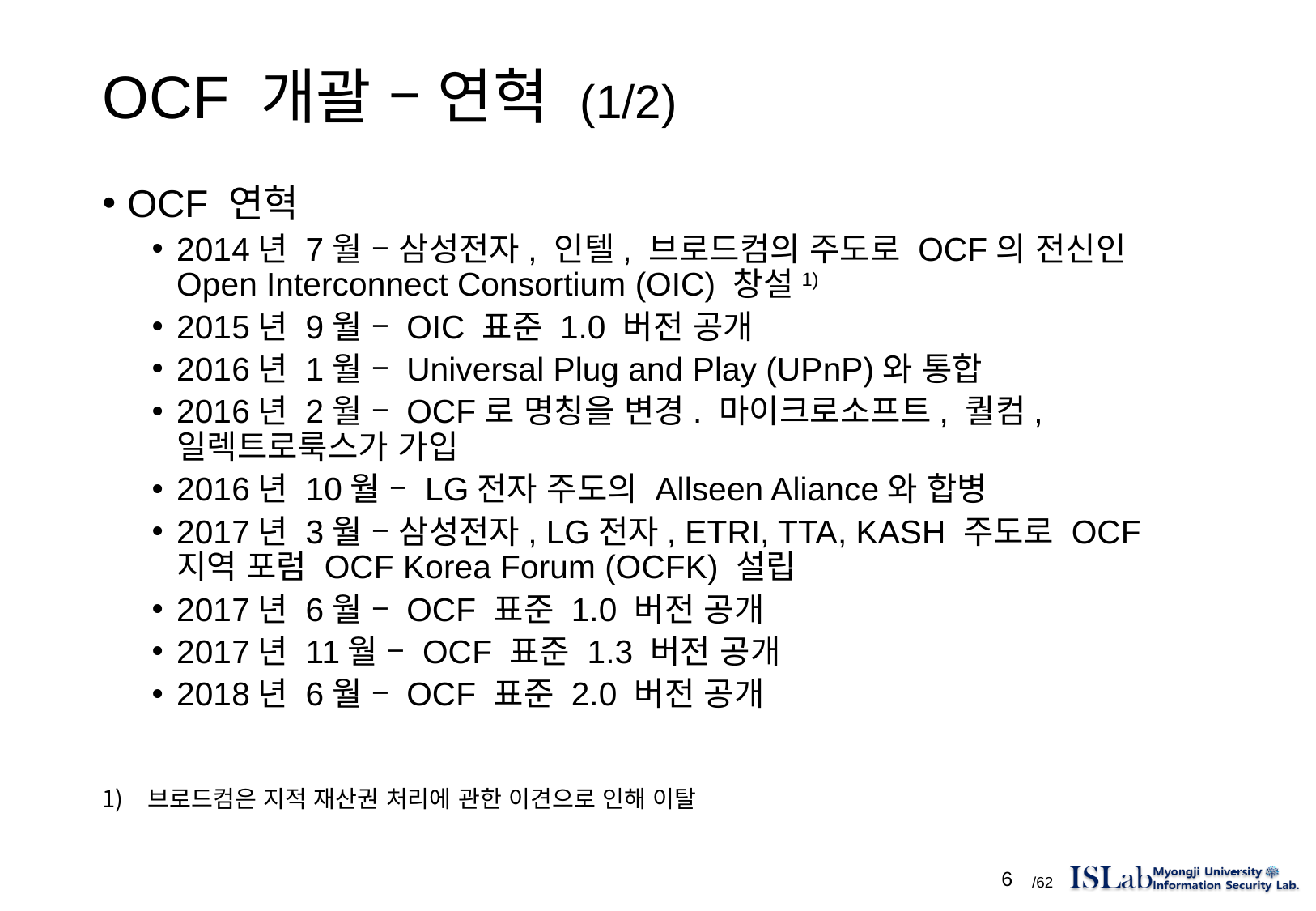

# OCF 개괄 – 연혁 (1/2)
OCF 연혁
2014년 7월 – 삼성전자, 인텔, 브로드컴의 주도로 OCF의 전신인 Open Interconnect Consortium (OIC) 창설1)
2015년 9월 – OIC 표준 1.0 버전 공개
2016년 1월 – Universal Plug and Play (UPnP)와 통합
2016년 2월 – OCF로 명칭을 변경. 마이크로소프트, 퀄컴, 일렉트로룩스가 가입
2016년 10월 – LG전자 주도의 Allseen Aliance와 합병
2017년 3월 – 삼성전자, LG전자, ETRI, TTA, KASH 주도로 OCF 지역 포럼 OCF Korea Forum (OCFK) 설립
2017년 6월 – OCF 표준 1.0 버전 공개
2017년 11월 – OCF 표준 1.3 버전 공개
2018년 6월 – OCF 표준 2.0 버전 공개
브로드컴은 지적 재산권 처리에 관한 이견으로 인해 이탈
 6